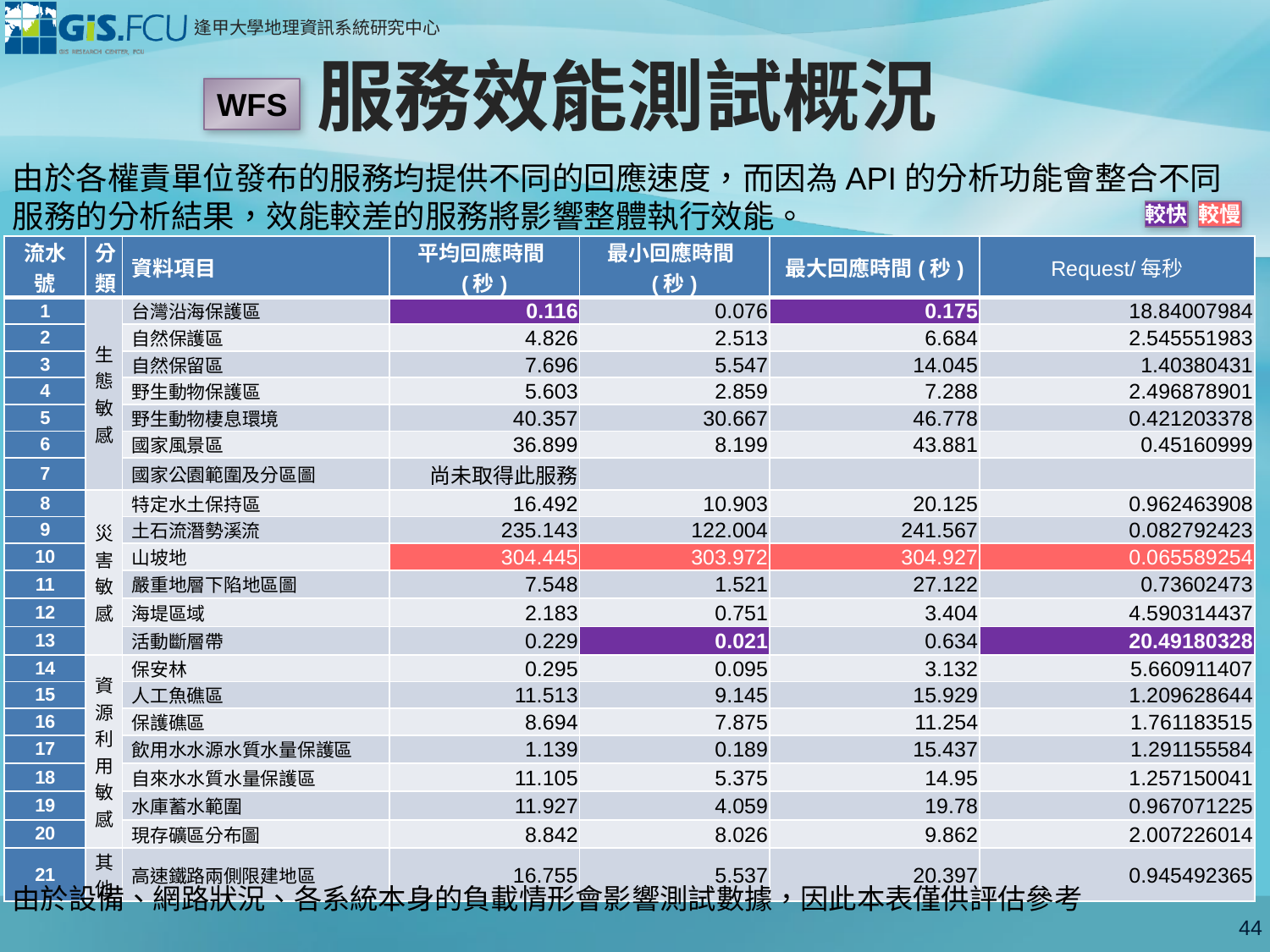

# 服務效能測試概況
WFS
由於各權責單位發布的服務均提供不同的回應速度，而因為API的分析功能會整合不同服務的分析結果，效能較差的服務將影響整體執行效能。

較快
較慢
| 流水號 | 分類 | 資料項目 | 平均回應時間(秒) | 最小回應時間(秒) | 最大回應時間(秒) | Request/每秒 |
| --- | --- | --- | --- | --- | --- | --- |
| 1 | 生態敏感 | 台灣沿海保護區 | 0.116 | 0.076 | 0.175 | 18.84007984 |
| 2 |  | 自然保護區 | 4.826 | 2.513 | 6.684 | 2.545551983 |
| 3 |  | 自然保留區 | 7.696 | 5.547 | 14.045 | 1.40380431 |
| 4 |  | 野生動物保護區 | 5.603 | 2.859 | 7.288 | 2.496878901 |
| 5 |  | 野生動物棲息環境 | 40.357 | 30.667 | 46.778 | 0.421203378 |
| 6 |  | 國家風景區 | 36.899 | 8.199 | 43.881 | 0.45160999 |
| 7 |  | 國家公園範圍及分區圖 | 尚未取得此服務 |  |  |  |
| 8 | 災害敏感 | 特定水土保持區 | 16.492 | 10.903 | 20.125 | 0.962463908 |
| 9 |  | 土石流潛勢溪流 | 235.143 | 122.004 | 241.567 | 0.082792423 |
| 10 |  | 山坡地 | 304.445 | 303.972 | 304.927 | 0.065589254 |
| 11 |  | 嚴重地層下陷地區圖 | 7.548 | 1.521 | 27.122 | 0.73602473 |
| 12 |  | 海堤區域 | 2.183 | 0.751 | 3.404 | 4.590314437 |
| 13 |  | 活動斷層帶 | 0.229 | 0.021 | 0.634 | 20.49180328 |
| 14 | 資源利用敏感 | 保安林 | 0.295 | 0.095 | 3.132 | 5.660911407 |
| 15 |  | 人工魚礁區 | 11.513 | 9.145 | 15.929 | 1.209628644 |
| 16 |  | 保護礁區 | 8.694 | 7.875 | 11.254 | 1.761183515 |
| 17 |  | 飲用水水源水質水量保護區 | 1.139 | 0.189 | 15.437 | 1.291155584 |
| 18 |  | 自來水水質水量保護區 | 11.105 | 5.375 | 14.95 | 1.257150041 |
| 19 |  | 水庫蓄水範圍 | 11.927 | 4.059 | 19.78 | 0.967071225 |
| 20 |  | 現存礦區分布圖 | 8.842 | 8.026 | 9.862 | 2.007226014 |
| 21 | 其他 | 高速鐵路兩側限建地區 | 16.755 | 5.537 | 20.397 | 0.945492365 |
由於設備、網路狀況、各系統本身的負載情形會影響測試數據，因此本表僅供評估參考
44